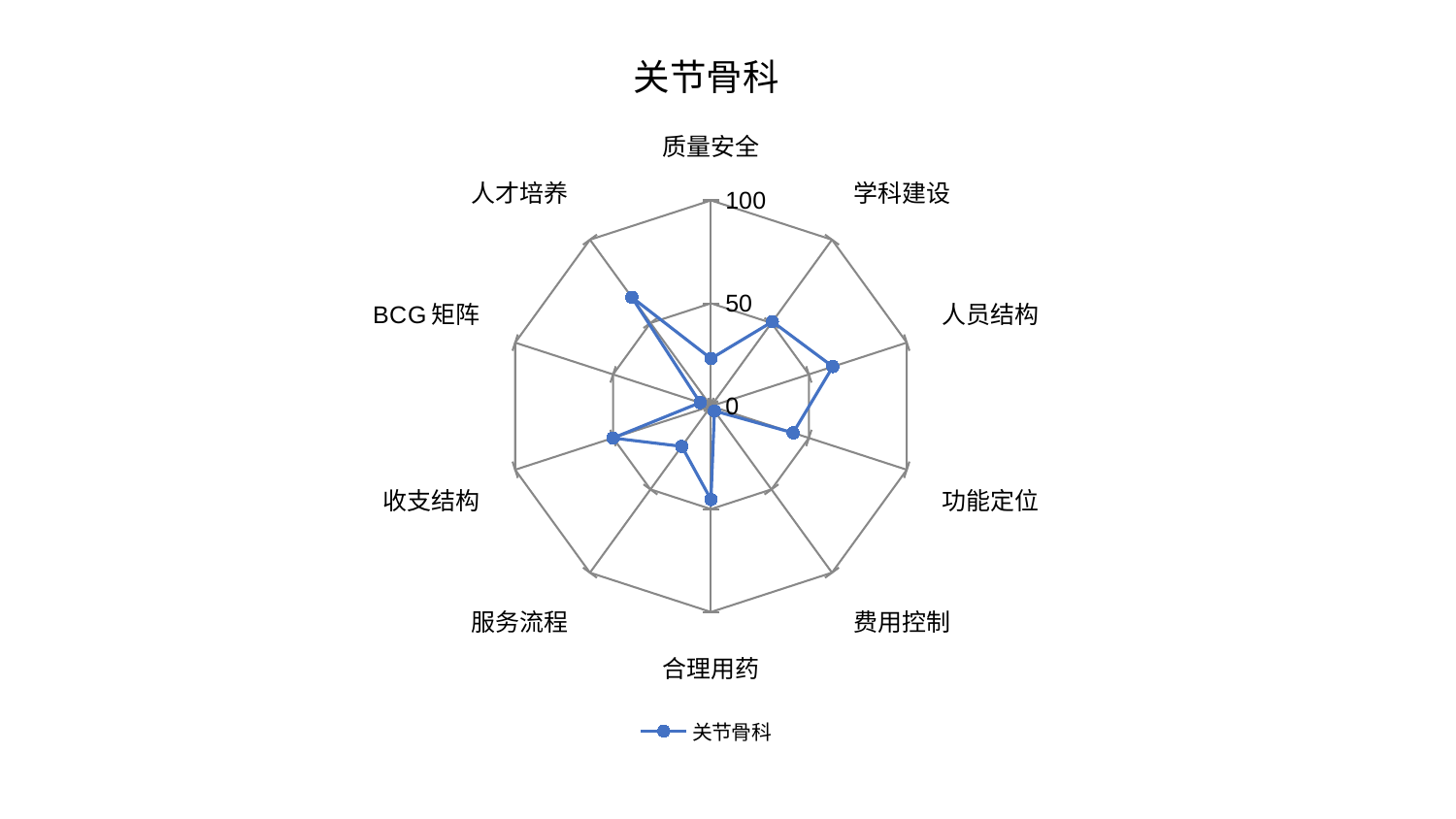

### Chart: 关节骨科

| Category | 关节骨科 |
|---|---|
| 质量安全 | 23.140376795764777 |
| 学科建设 | 50.77859639510896 |
| 人员结构 | 62.23498510103238 |
| 功能定位 | 41.97513414561318 |
| 费用控制 | 2.8551347231015245 |
| 合理用药 | 45.36298948581414 |
| 服务流程 | 24.15059937784638 |
| 收支结构 | 50.09272656986431 |
| BCG矩阵 | 5.539480704056111 |
| 人才培养 | 65.42758467891778 |
124